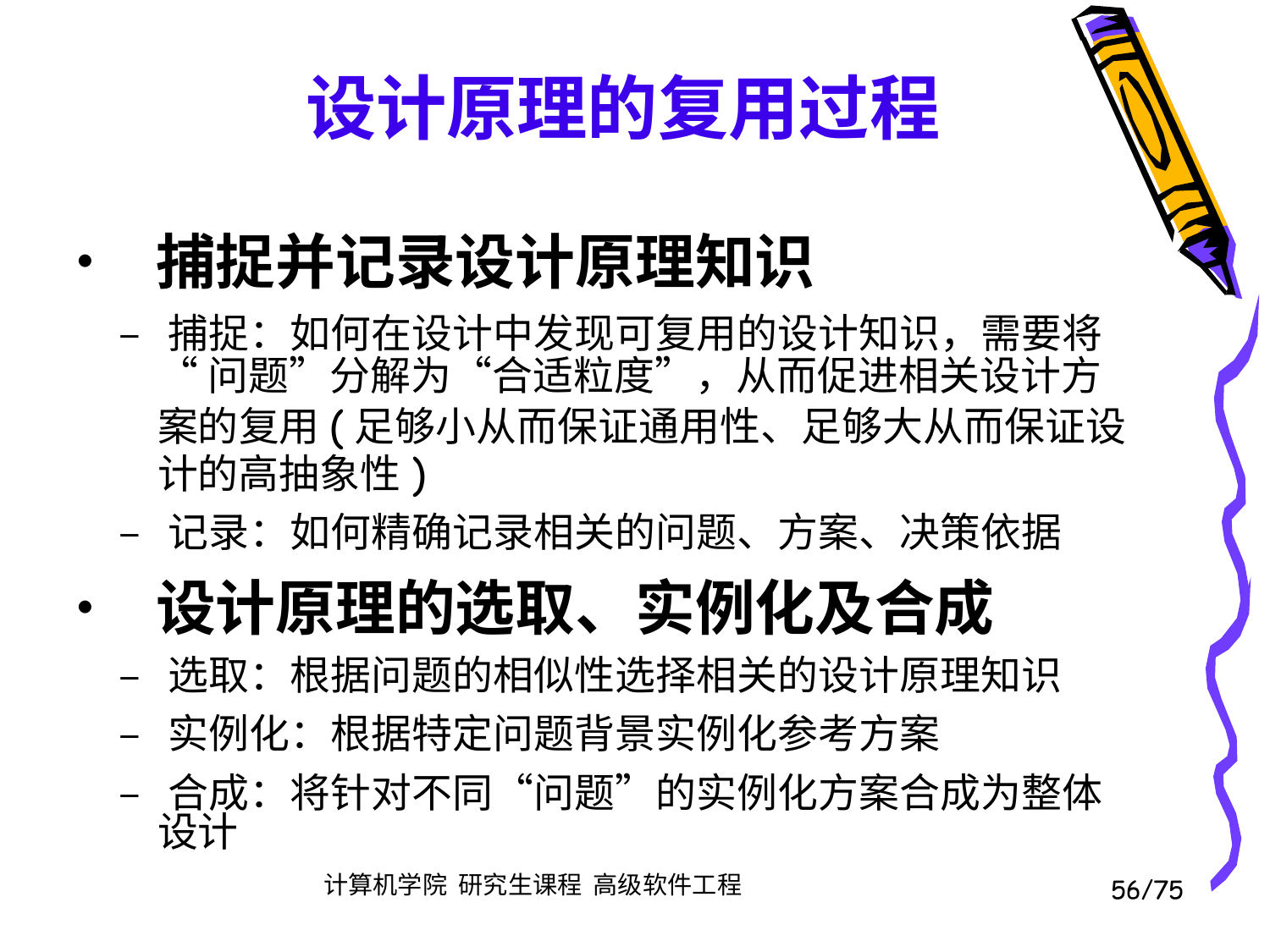

设计原理的复用过程

•  捕捉并记录设计原理知识
	–  捕捉：如何在设计中发现可复用的设计知识，需要将
		“问题”分解为“合适粒度”，从而促进相关设计方
		案的复用(足够小从而保证通用性、足够大从而保证设
		计的高抽象性)
	–  记录：如何精确记录相关的问题、方案、决策依据
•  设计原理的选取、实例化及合成
	–  选取：根据问题的相似性选择相关的设计原理知识
	–  实例化：根据特定问题背景实例化参考方案
	–  合成：将针对不同“问题”的实例化方案合成为整体
		设计

56/75
计算机学院  研究生课程  高级软件工程